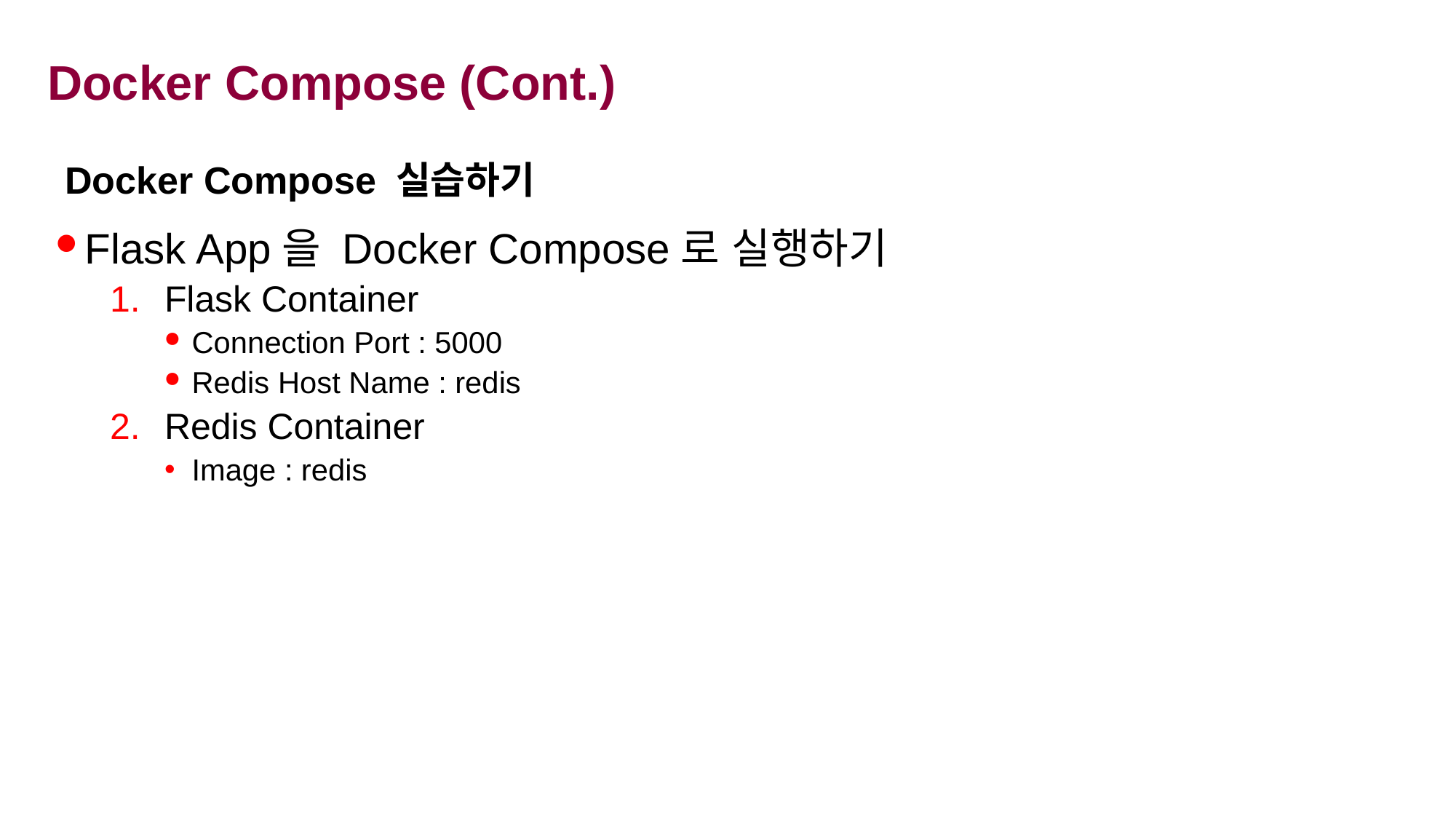

# Docker Compose (Cont.)
Docker Compose 실습하기
Flask App을 Docker Compose로 실행하기
Flask Container
Connection Port : 5000
Redis Host Name : redis
Redis Container
Image : redis